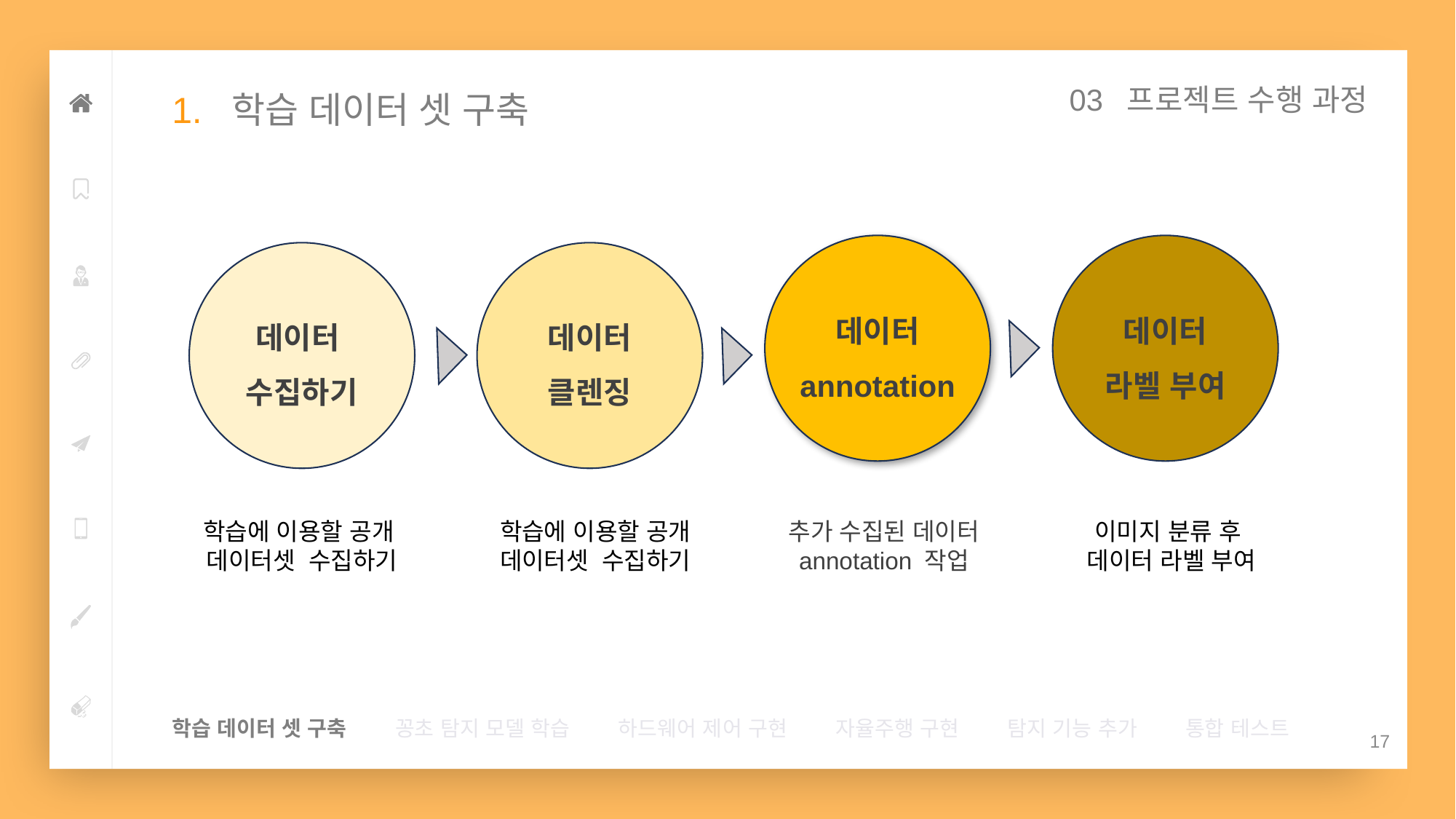

03  프로젝트 수행 과정
# 1.  학습 데이터 셋 구축
데이터
라벨 부여
데이터
annotation
데이터
클렌징
데이터 
수집하기

학습에 이용할 공개
데이터셋  수집하기​
학습에 이용할 공개
데이터셋  수집하기​
추가 수집된 데이터
annotation 작업
이미지 분류 후
데이터 라벨 부여

학습 데이터 셋 구축        꽁초 탐지 모델 학습        하드웨어 제어 구현        자율주행 구현        탐지 기능 추가        통합 테스트
17